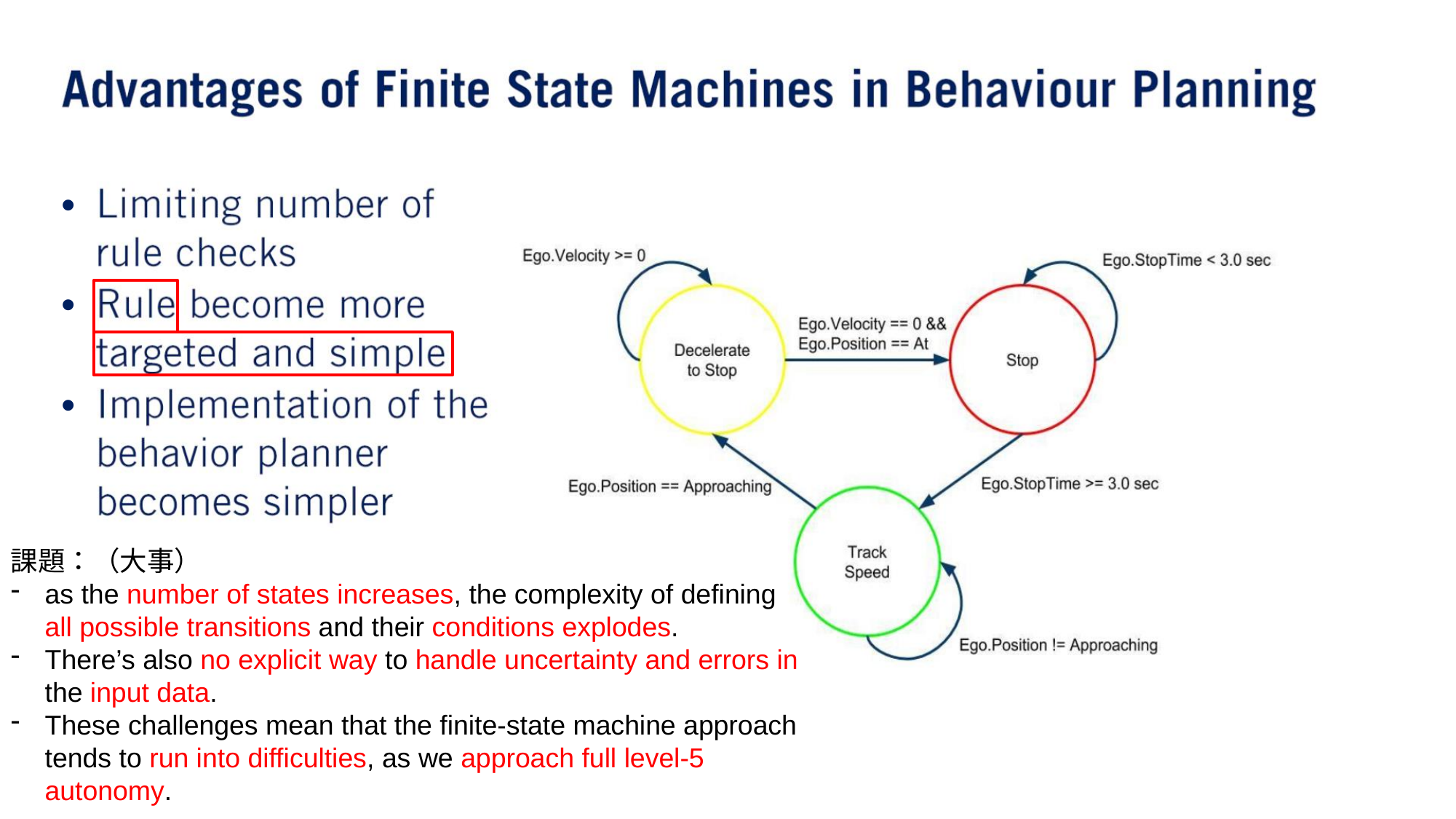

•
•
•

課題：（⼤事）
as the number of states increases, the complexity of defining all possible transitions and their conditions explodes.
There’s also no explicit way to handle uncertainty and errors in the input data.
These challenges mean that the finite-state machine approach tends to run into difficulties, as we approach full level-5 autonomy.